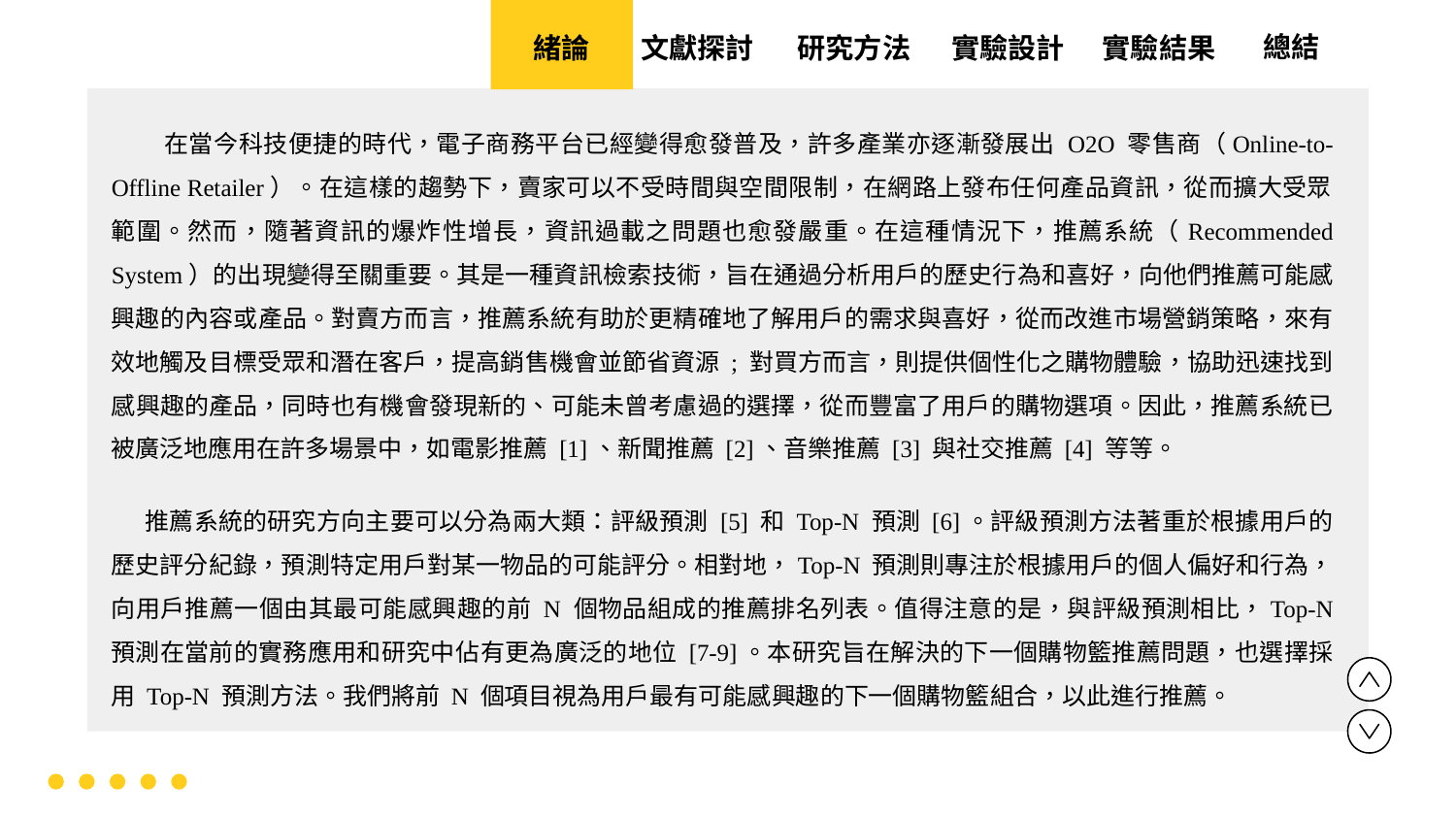

實驗設計
實驗結果
文獻探討
總結
緒論
研究方法
        在當今科技便捷的時代，電子商務平台已經變得愈發普及，許多產業亦逐漸發展出 O2O 零售商（Online-to-Offline Retailer）。在這樣的趨勢下，賣家可以不受時間與空間限制，在網路上發布任何產品資訊，從而擴大受眾範圍。然而，隨著資訊的爆炸性增長，資訊過載之問題也愈發嚴重。在這種情況下，推薦系統（Recommended System）的出現變得至關重要。其是一種資訊檢索技術，旨在通過分析用戶的歷史行為和喜好，向他們推薦可能感興趣的內容或產品。對賣方而言，推薦系統有助於更精確地了解用戶的需求與喜好，從而改進市場營銷策略，來有效地觸及目標受眾和潛在客戶，提高銷售機會並節省資源 ; 對買方而言，則提供個性化之購物體驗，協助迅速找到感興趣的產品，同時也有機會發現新的、可能未曾考慮過的選擇，從而豐富了用戶的購物選項。因此，推薦系統已被廣泛地應用在許多場景中，如電影推薦 [1]、新聞推薦 [2]、音樂推薦 [3] 與社交推薦 [4] 等等。

     推薦系統的研究方向主要可以分為兩大類：評級預測 [5] 和 Top-N 預測 [6]。評級預測方法著重於根據用戶的歷史評分紀錄，預測特定用戶對某一物品的可能評分。相對地，Top-N 預測則專注於根據用戶的個人偏好和行為，向用戶推薦一個由其最可能感興趣的前 N 個物品組成的推薦排名列表。值得注意的是，與評級預測相比，Top-N 預測在當前的實務應用和研究中佔有更為廣泛的地位 [7-9]。本研究旨在解決的下一個購物籃推薦問題，也選擇採用 Top-N 預測方法。我們將前 N 個項目視為用戶最有可能感興趣的下一個購物籃組合，以此進行推薦。